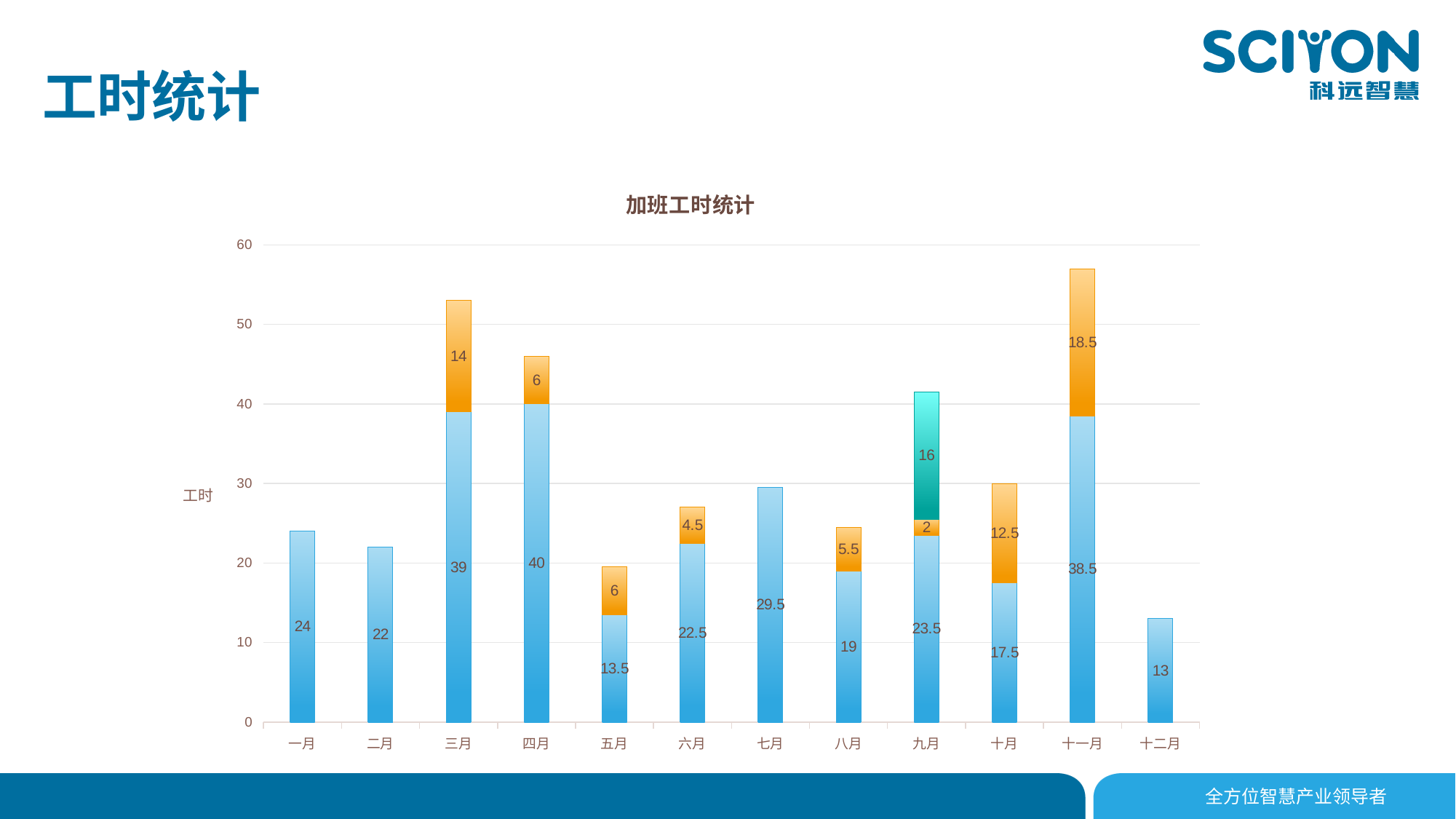

工时统计

### Chart: 加班工时统计

| Category | 晚加班 | 周末加班 | 外埠出差 |
|---|---|---|---|
| 一月 | 24.0 | None | None |
| 二月 | 22.0 | None | None |
| 三月 | 39.0 | 14.0 | None |
| 四月 | 40.0 | 6.0 | None |
| 五月 | 13.5 | 6.0 | None |
| 六月 | 22.5 | 4.5 | None |
| 七月 | 29.5 | None | None |
| 八月 | 19.0 | 5.5 | None |
| 九月 | 23.5 | 2.0 | 16.0 |
| 十月 | 17.5 | 12.5 | None |
| 十一月 | 38.5 | 18.5 | None |
| 十二月 | 13.0 | None | None |
5